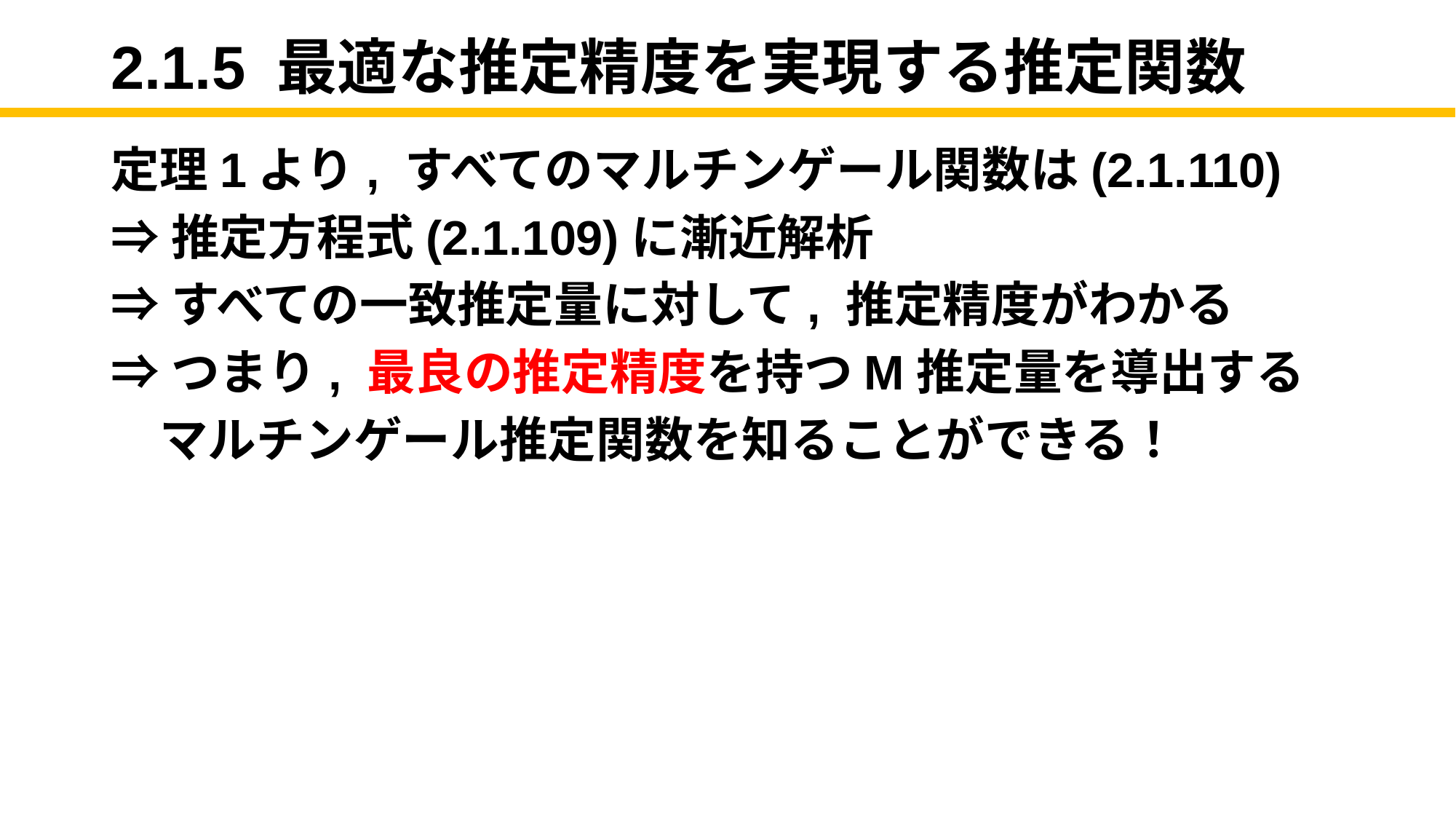

2.1.5 最適な推定精度を実現する推定関数
定理1より, すべてのマルチンゲール関数は(2.1.110)
⇒推定方程式(2.1.109)に漸近解析
⇒すべての一致推定量に対して, 推定精度がわかる
⇒つまり, 最良の推定精度を持つM推定量を導出する
　マルチンゲール推定関数を知ることができる！